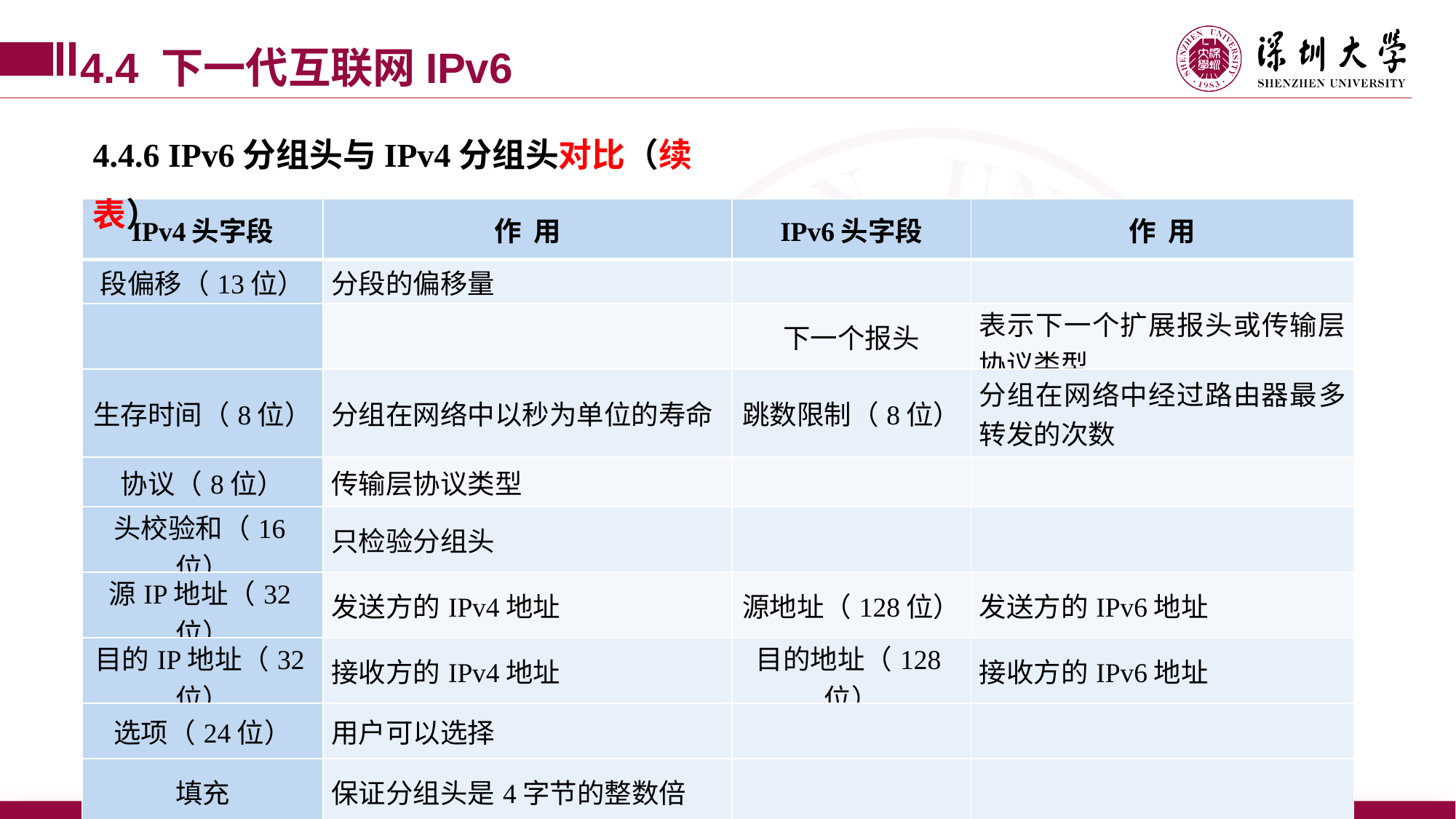

4.4 下一代互联网IPv6

4.4.6 IPv6分组头与IPv4分组头对比（续表）
| IPv4头字段 | 作 用 | IPv6头字段 | 作 用 |
| --- | --- | --- | --- |
| 段偏移（13位） | 分段的偏移量 |  |  |
|  |  | 下一个报头 | 表示下一个扩展报头或传输层协议类型 |
| 生存时间（8位） | 分组在网络中以秒为单位的寿命 | 跳数限制（8位） | 分组在网络中经过路由器最多转发的次数 |
| 协议（8位） | 传输层协议类型 |  |  |
| 头校验和（16位） | 只检验分组头 |  |  |
| 源IP地址（32位） | 发送方的IPv4地址 | 源地址（128位） | 发送方的IPv6地址 |
| 目的IP地址（32位） | 接收方的IPv4地址 | 目的地址（128位） | 接收方的IPv6地址 |
| 选项（24位） | 用户可以选择 |  |  |
| 填充 | 保证分组头是4字节的整数倍 |  |  |